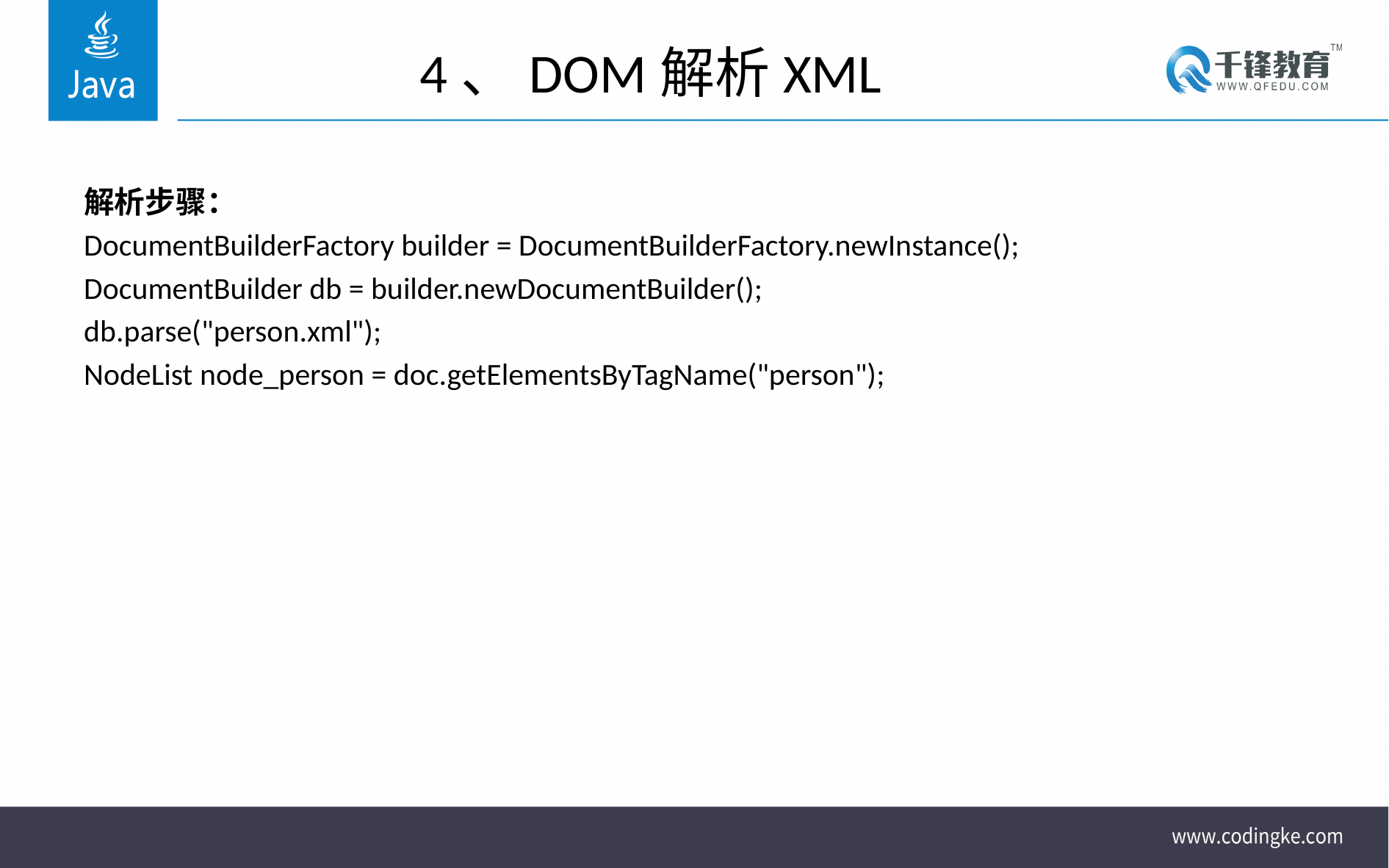

# 4、DOM解析XML
解析步骤：
DocumentBuilderFactory builder = DocumentBuilderFactory.newInstance();
DocumentBuilder db = builder.newDocumentBuilder();
db.parse("person.xml");
NodeList node_person = doc.getElementsByTagName("person");